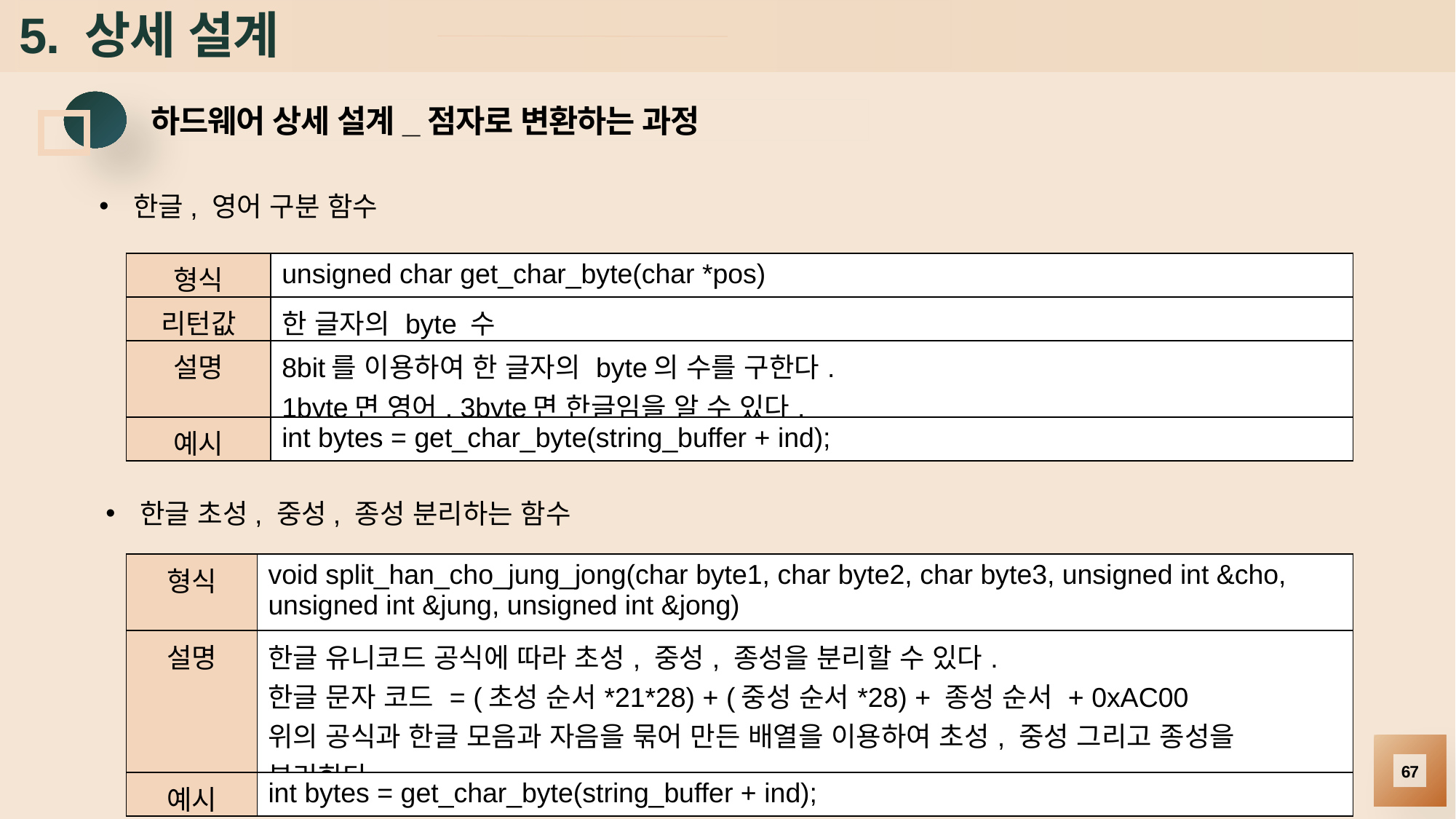

# 5. 상세 설계

하드웨어 상세 설계_점자로 변환하는 과정

한글, 영어 구분 함수
| 형식 | unsigned char get\_char\_byte(char \*pos) |
| --- | --- |
| 리턴값 | 한 글자의 byte 수 |
| 설명 | 8bit를 이용하여 한 글자의 byte의 수를 구한다. 1byte면 영어, 3byte면 한글임을 알 수 있다. |
| 예시 | int bytes = get\_char\_byte(string\_buffer + ind); |
한글 초성, 중성, 종성 분리하는 함수
| 형식 | void split\_han\_cho\_jung\_jong(char byte1, char byte2, char byte3, unsigned int &cho, unsigned int &jung, unsigned int &jong) |
| --- | --- |
| 설명 | 한글 유니코드 공식에 따라 초성, 중성, 종성을 분리할 수 있다. 한글 문자 코드 = (초성 순서\*21\*28) + (중성 순서\*28) + 종성 순서 + 0xAC00 위의 공식과 한글 모음과 자음을 묶어 만든 배열을 이용하여 초성, 중성 그리고 종성을 분리한다. |
| 예시 | int bytes = get\_char\_byte(string\_buffer + ind); |
67